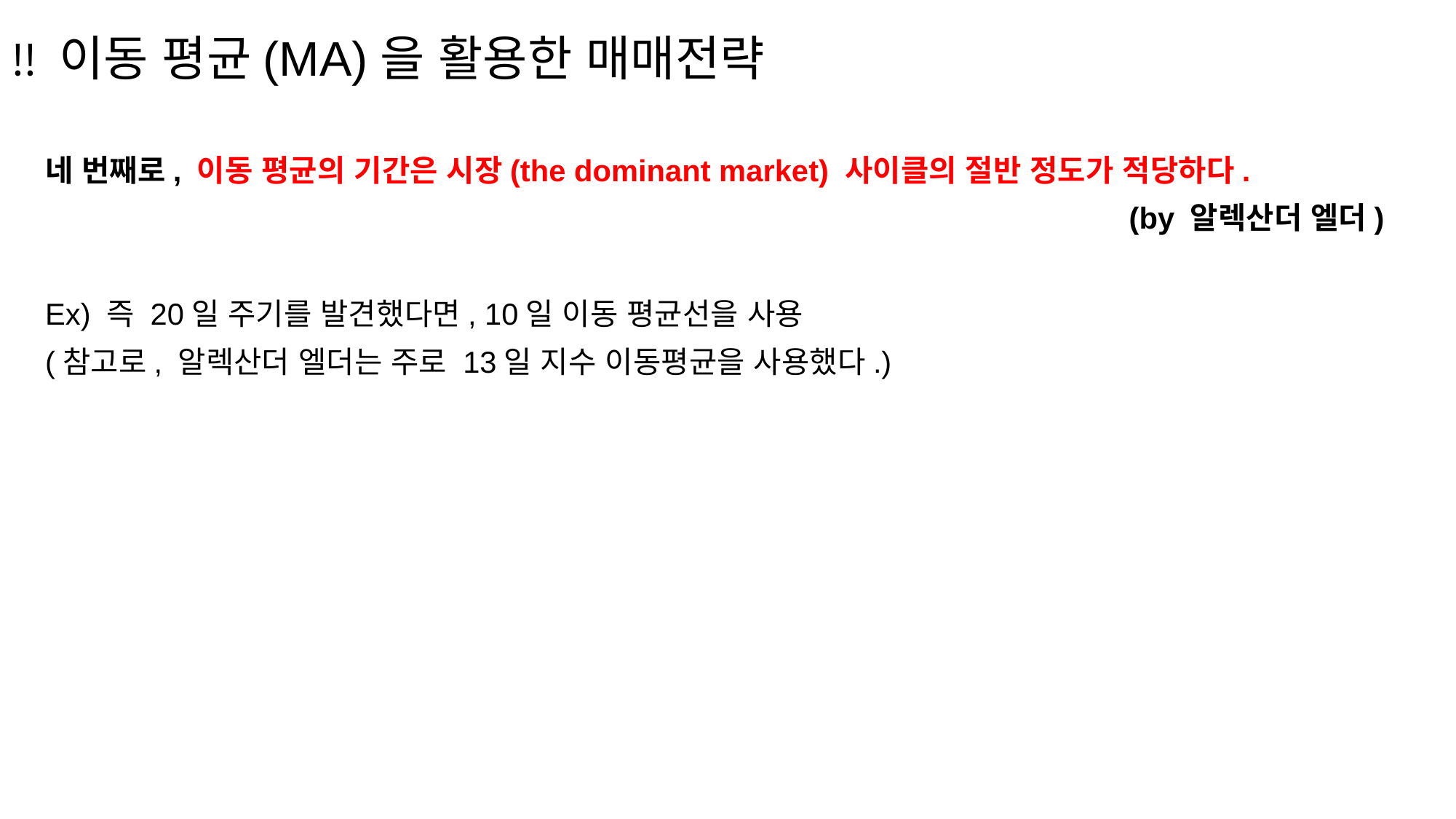

# ‼ 이동 평균(MA)을 활용한 매매전략
네 번째로, 이동 평균의 기간은 시장(the dominant market) 사이클의 절반 정도가 적당하다.
(by 알렉산더 엘더)

Ex) 즉 20일 주기를 발견했다면, 10일 이동 평균선을 사용
(참고로, 알렉산더 엘더는 주로 13일 지수 이동평균을 사용했다.)